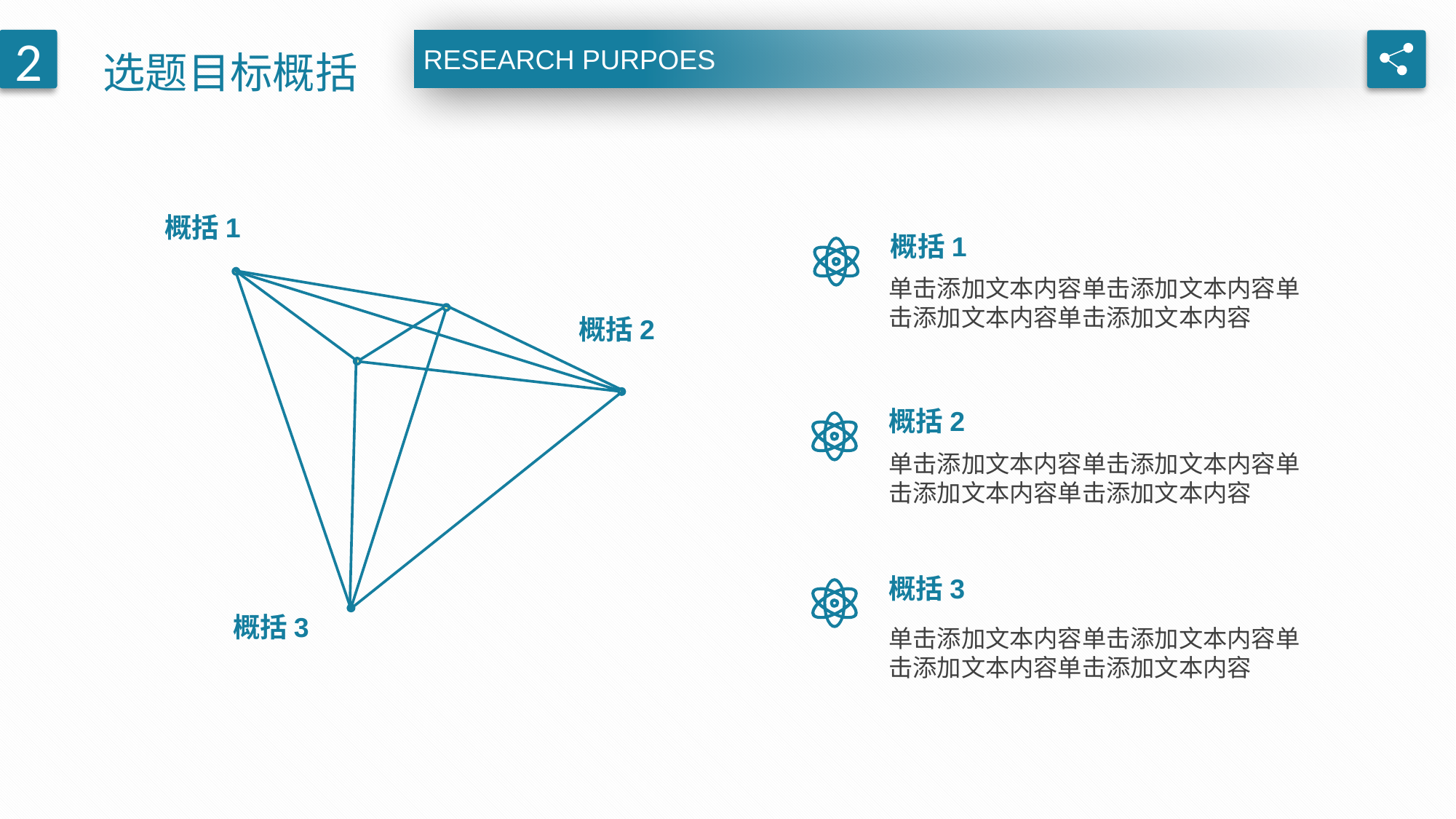

选题目标概括
2

RESEARCH PURPOES

概括1
概括1

单击添加文本内容单击添加文本内容单击添加文本内容单击添加文本内容

概括2
概括2

单击添加文本内容单击添加文本内容单击添加文本内容单击添加文本内容

概括3

概括3
单击添加文本内容单击添加文本内容单击添加文本内容单击添加文本内容